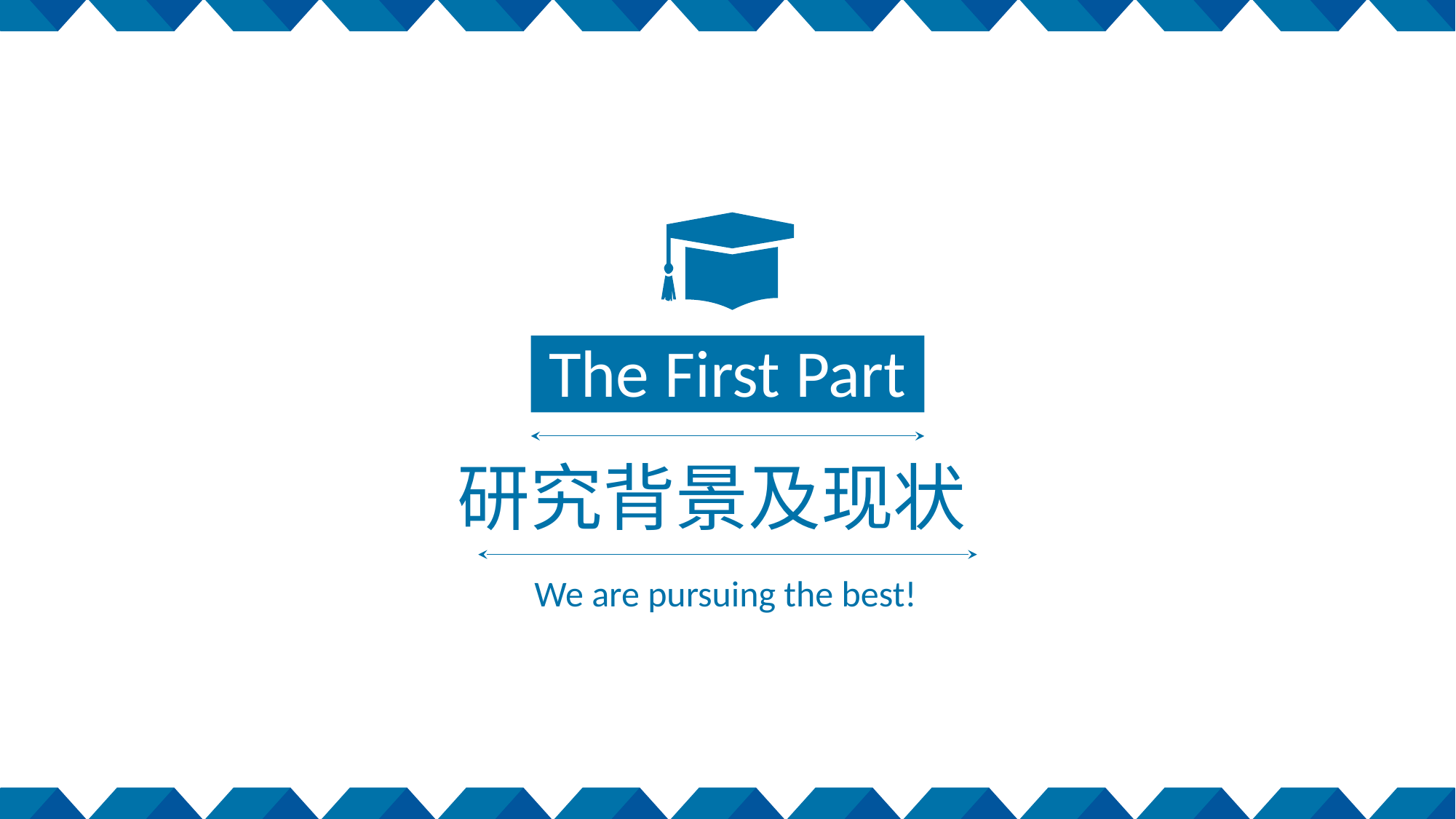

The First Part

研究背景及现状
We are pursuing the best!